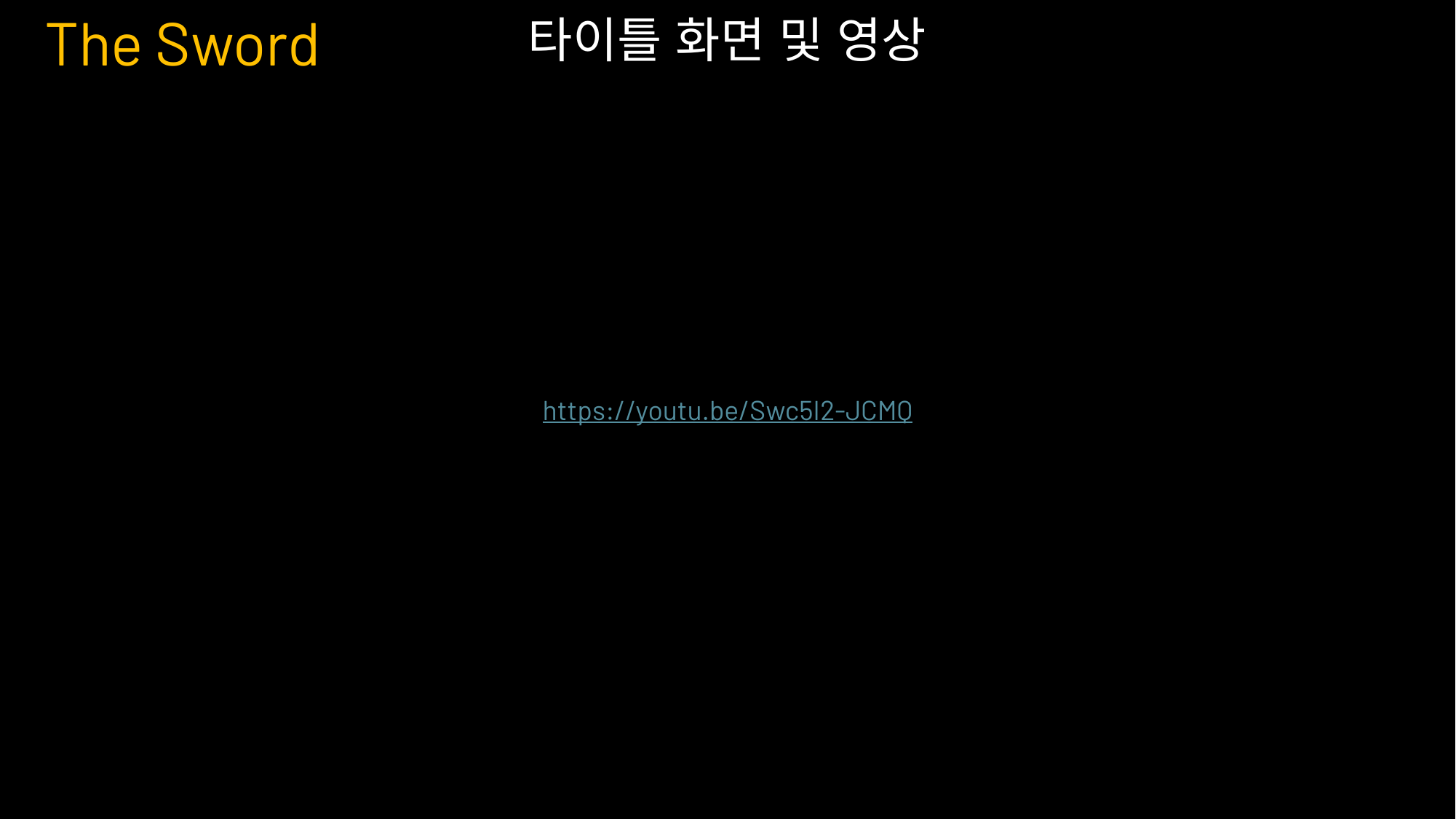

The Sword
타이틀 화면 및 영상
https://youtu.be/Swc5I2-JCMQ